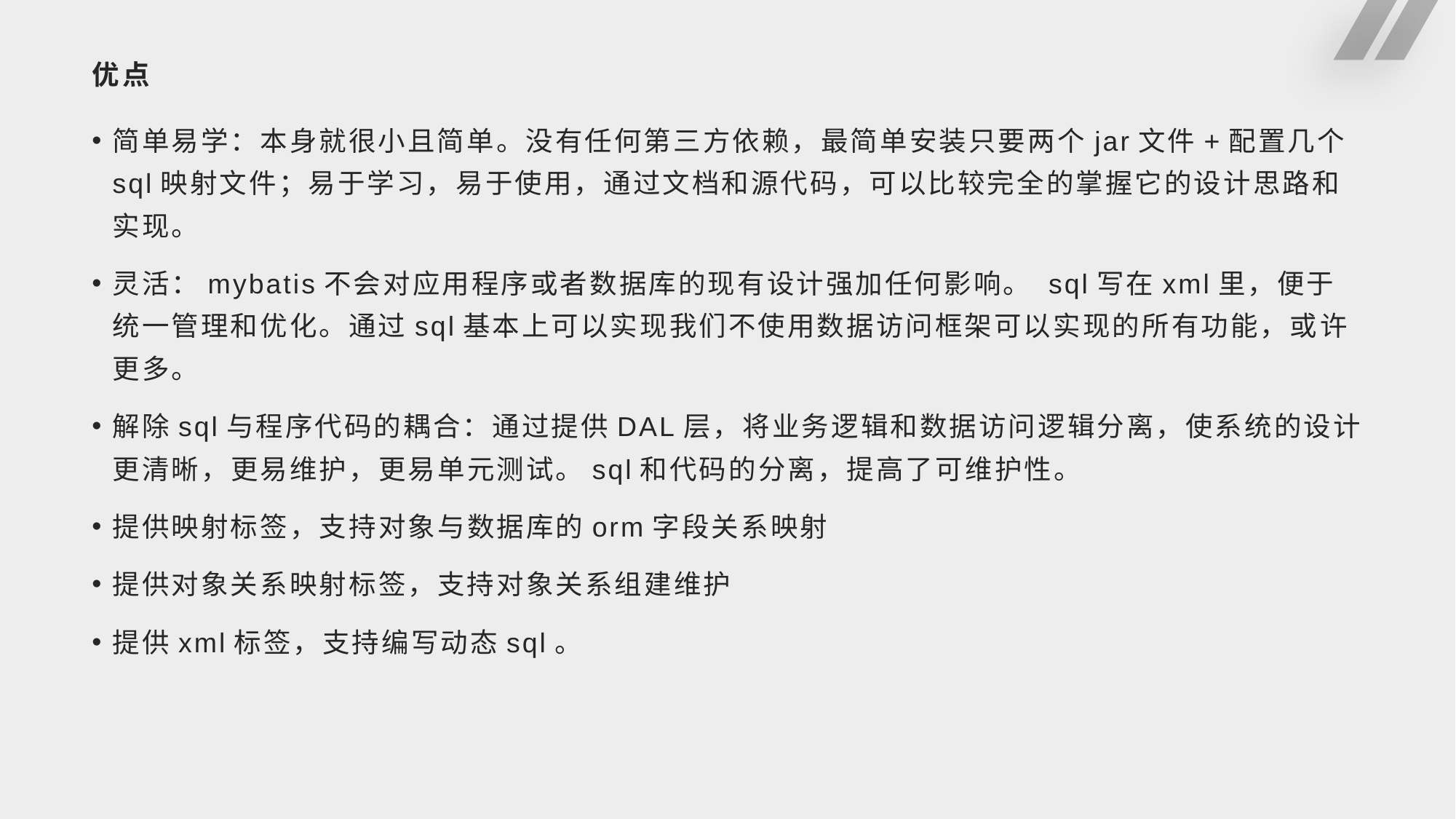

# 优点
简单易学：本身就很小且简单。没有任何第三方依赖，最简单安装只要两个jar文件+配置几个sql映射文件；易于学习，易于使用，通过文档和源代码，可以比较完全的掌握它的设计思路和实现。
灵活：mybatis不会对应用程序或者数据库的现有设计强加任何影响。 sql写在xml里，便于统一管理和优化。通过sql基本上可以实现我们不使用数据访问框架可以实现的所有功能，或许更多。
解除sql与程序代码的耦合：通过提供DAL层，将业务逻辑和数据访问逻辑分离，使系统的设计更清晰，更易维护，更易单元测试。sql和代码的分离，提高了可维护性。
提供映射标签，支持对象与数据库的orm字段关系映射
提供对象关系映射标签，支持对象关系组建维护
提供xml标签，支持编写动态sql。